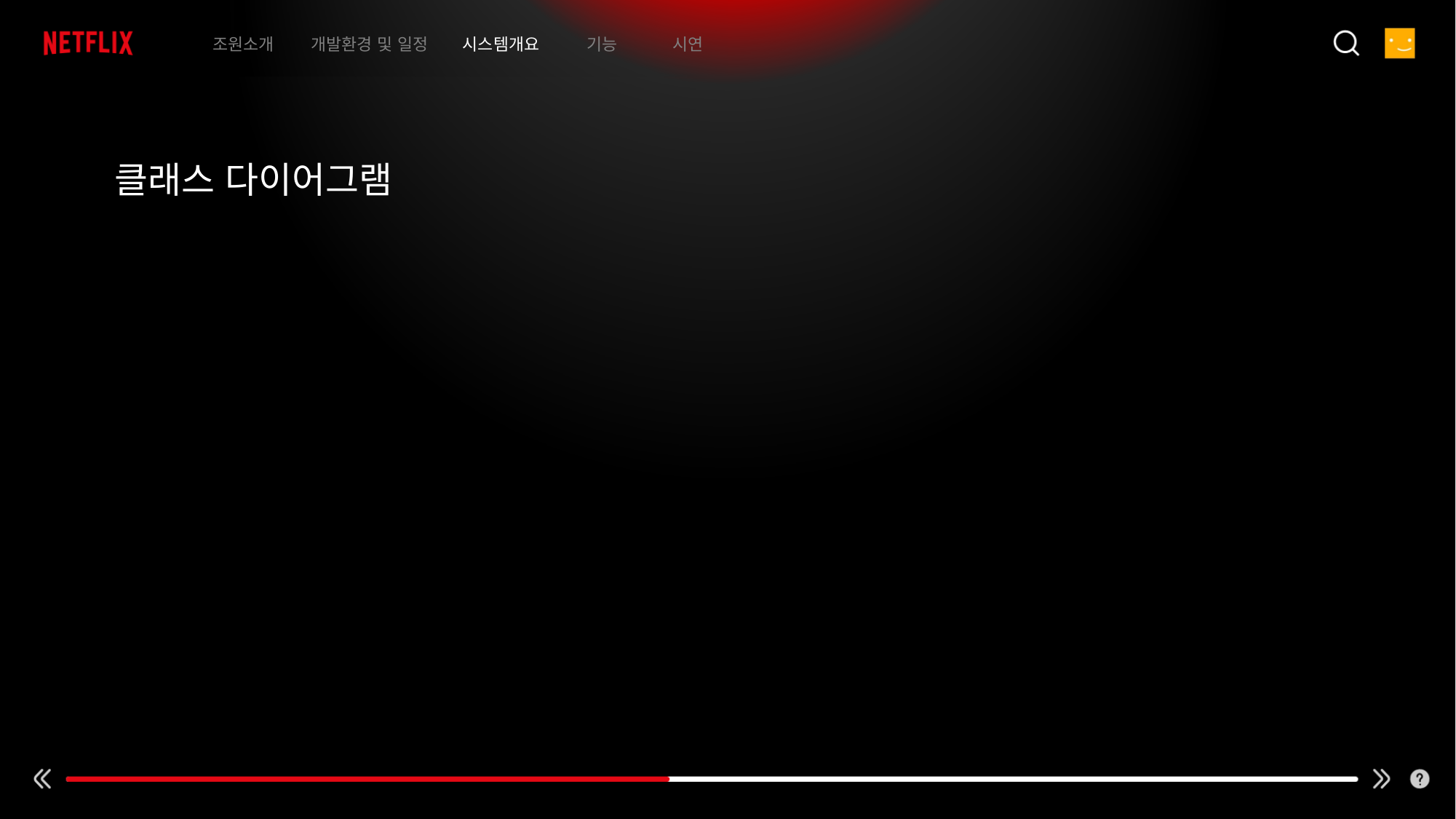

조원소개
개발환경 및 일정
시스템개요
기능
시연
클래스 다이어그램